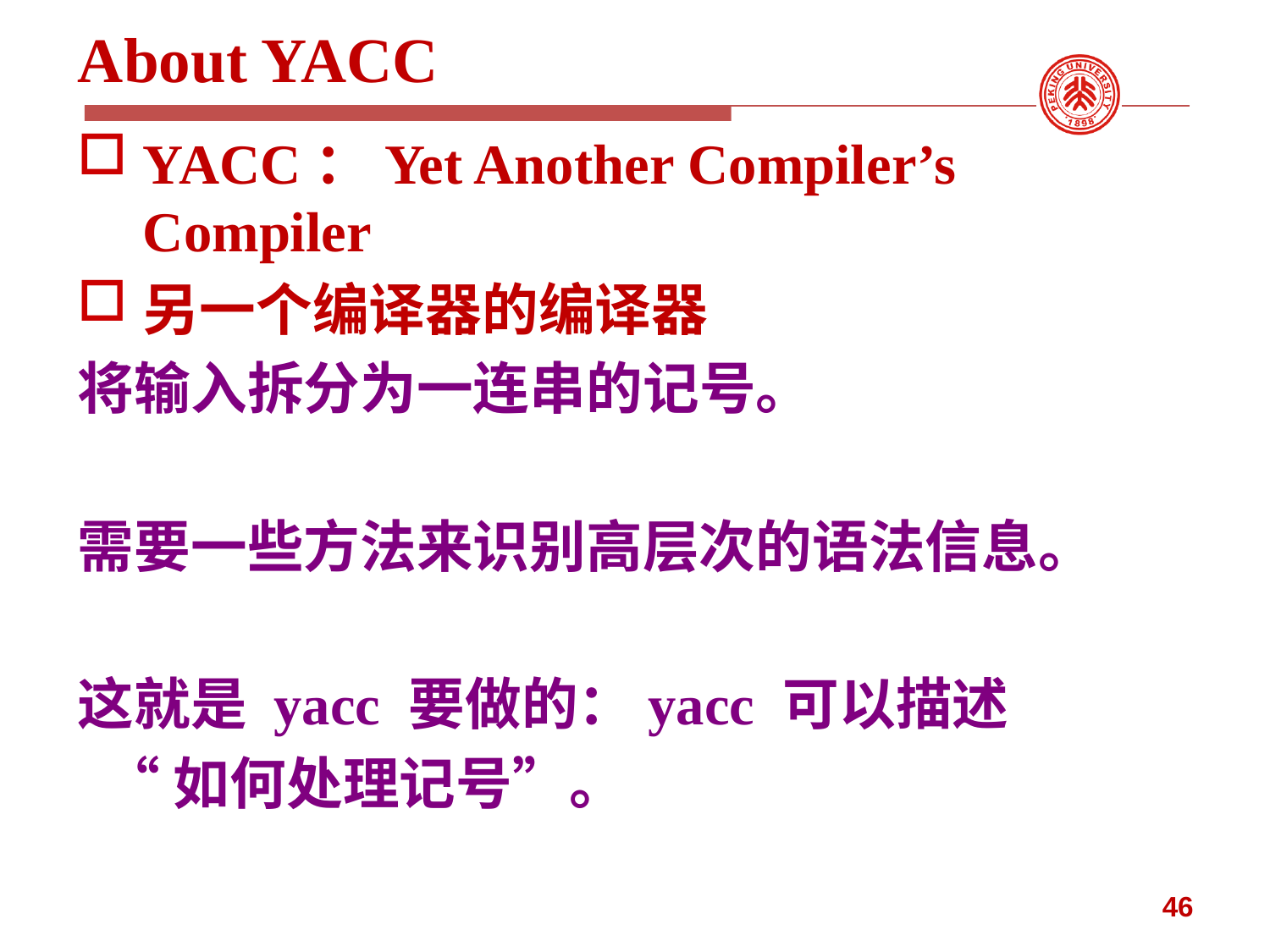

# About YACC
YACC：Yet Another Compiler’s Compiler
另一个编译器的编译器
将输入拆分为一连串的记号。

需要一些方法来识别高层次的语法信息。

这就是 yacc 要做的：yacc 可以描述
  “如何处理记号”。

46